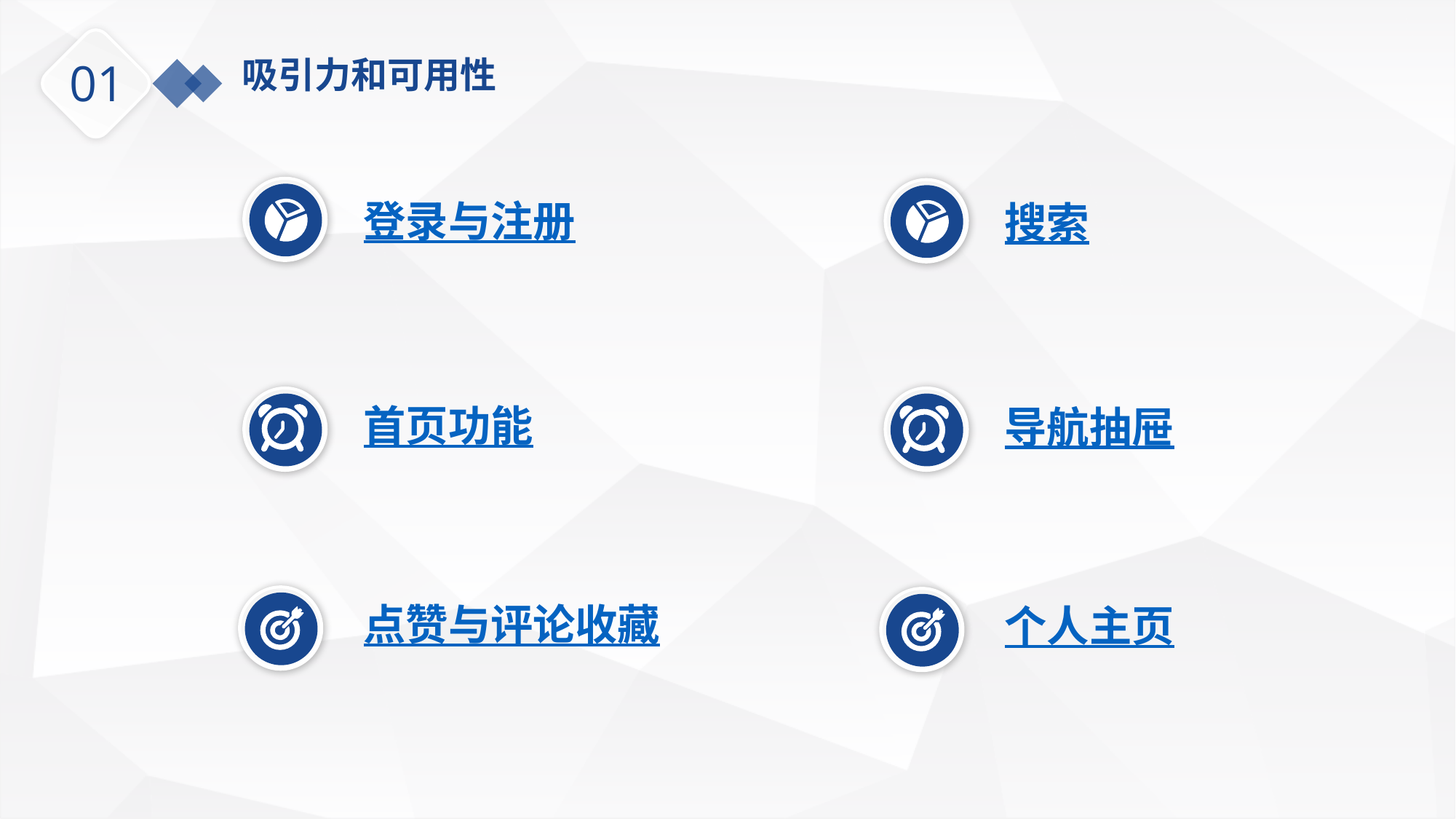

吸引力和可用性
01

登录与注册
搜索

首页功能
导航抽屉

点赞与评论收藏
个人主页